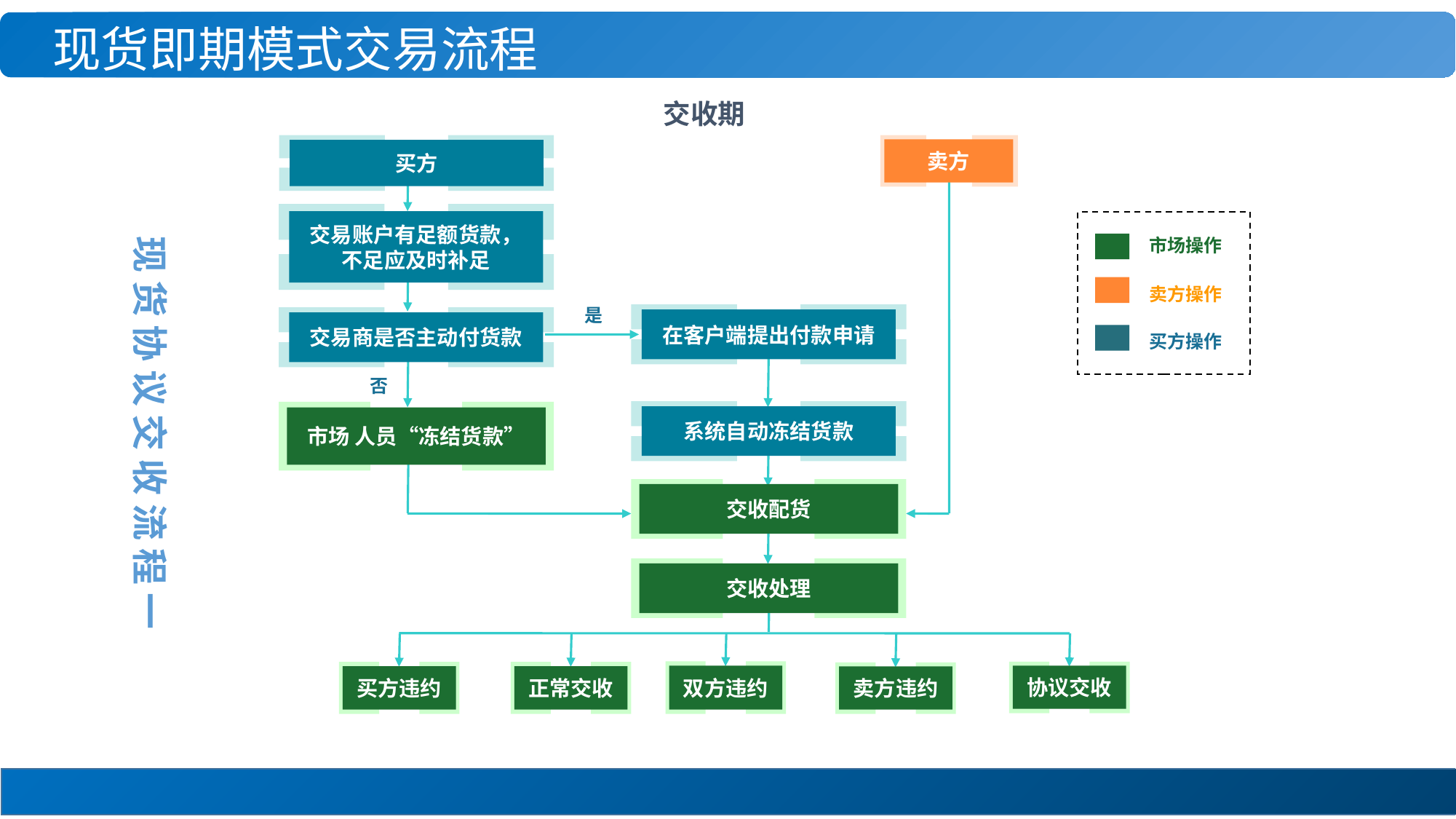

现货即期模式交易流程

交收期

买方

卖方

交易账户有足额货款，
不足应及时补足

现 货 协 议 交 收 流 程 一
市场操作

卖方操作
是

在客户端提出付款申请

交易商是否主动付货款

买方操作

否

系统自动冻结货款

市场 人员“冻结货款”

交收配货

交收处理

双方违约

协议交收

买方违约

正常交收

卖方违约